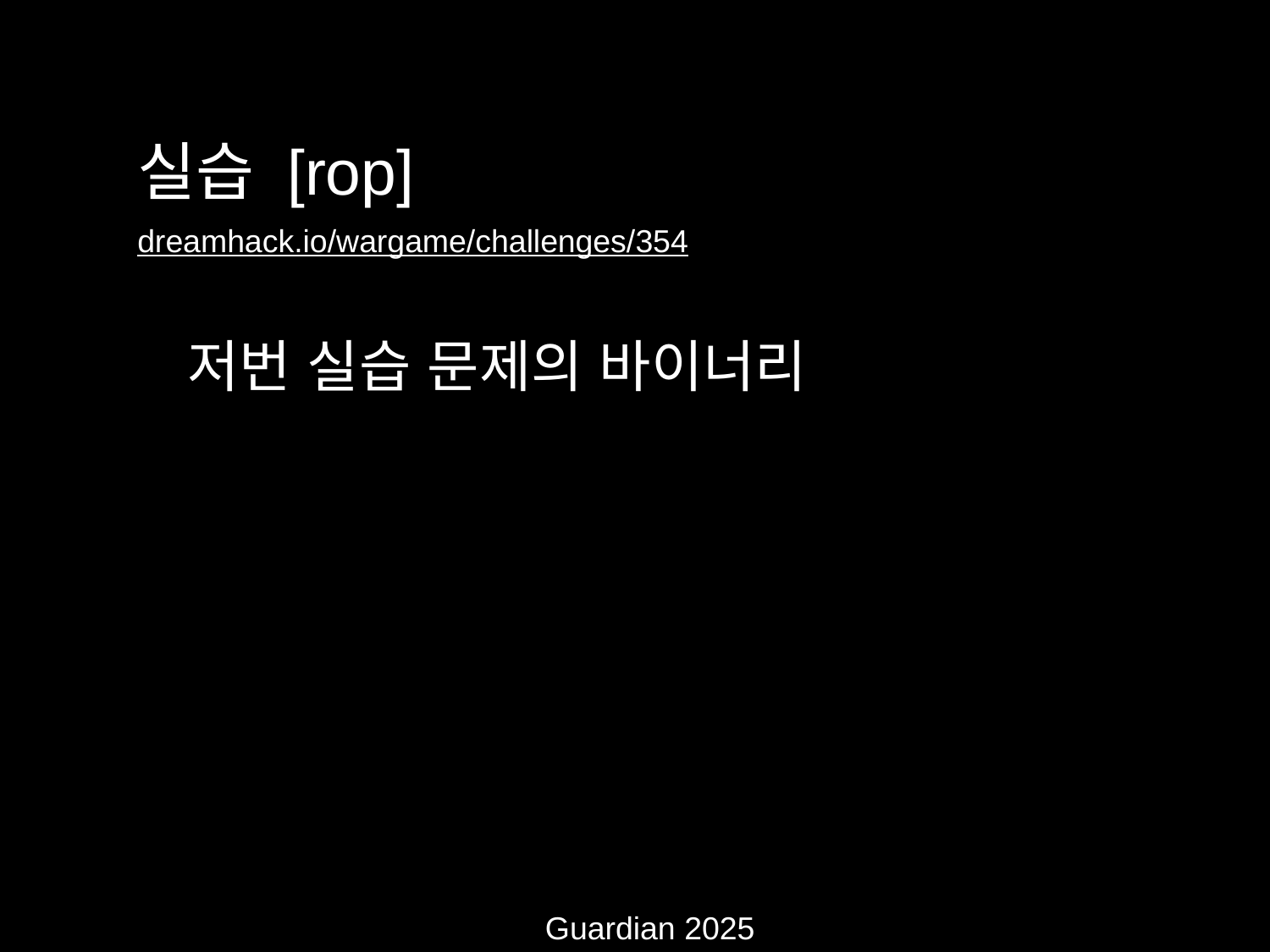

실습 [rop]
dreamhack.io/wargame/challenges/354
저번 실습 문제의 바이너리